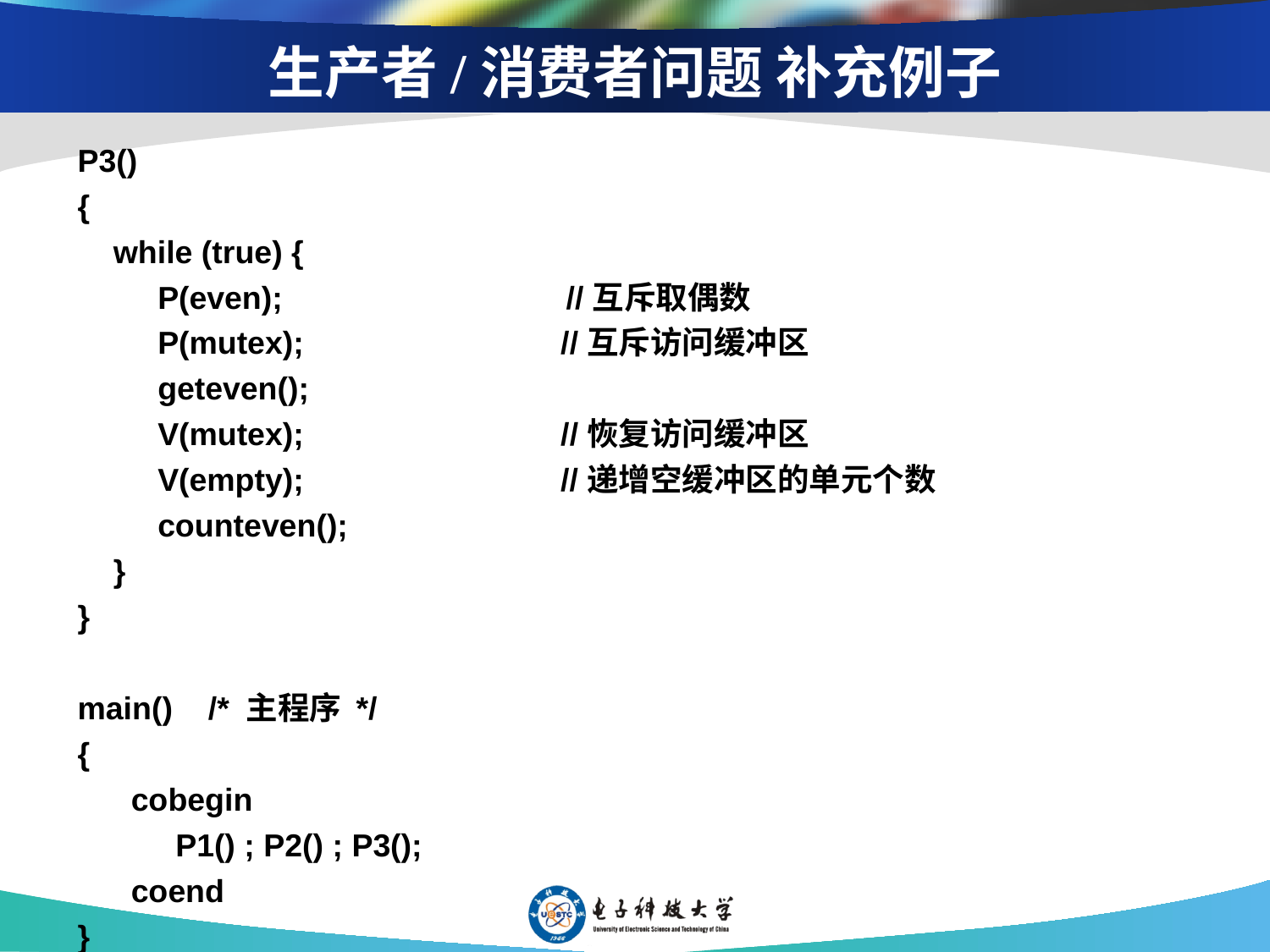

# 生产者/消费者问题 补充例子
P3()
{
    while (true) {
         P(even);                                //互斥取偶数
         P(mutex);                             //互斥访问缓冲区
         geteven();
         V(mutex);                             //恢复访问缓冲区
         V(empty);                             //递增空缓冲区的单元个数
         counteven();
    }
}

main()    /* 主程序 */
{
      cobegin
           P1() ; P2() ; P3();
      coend
}